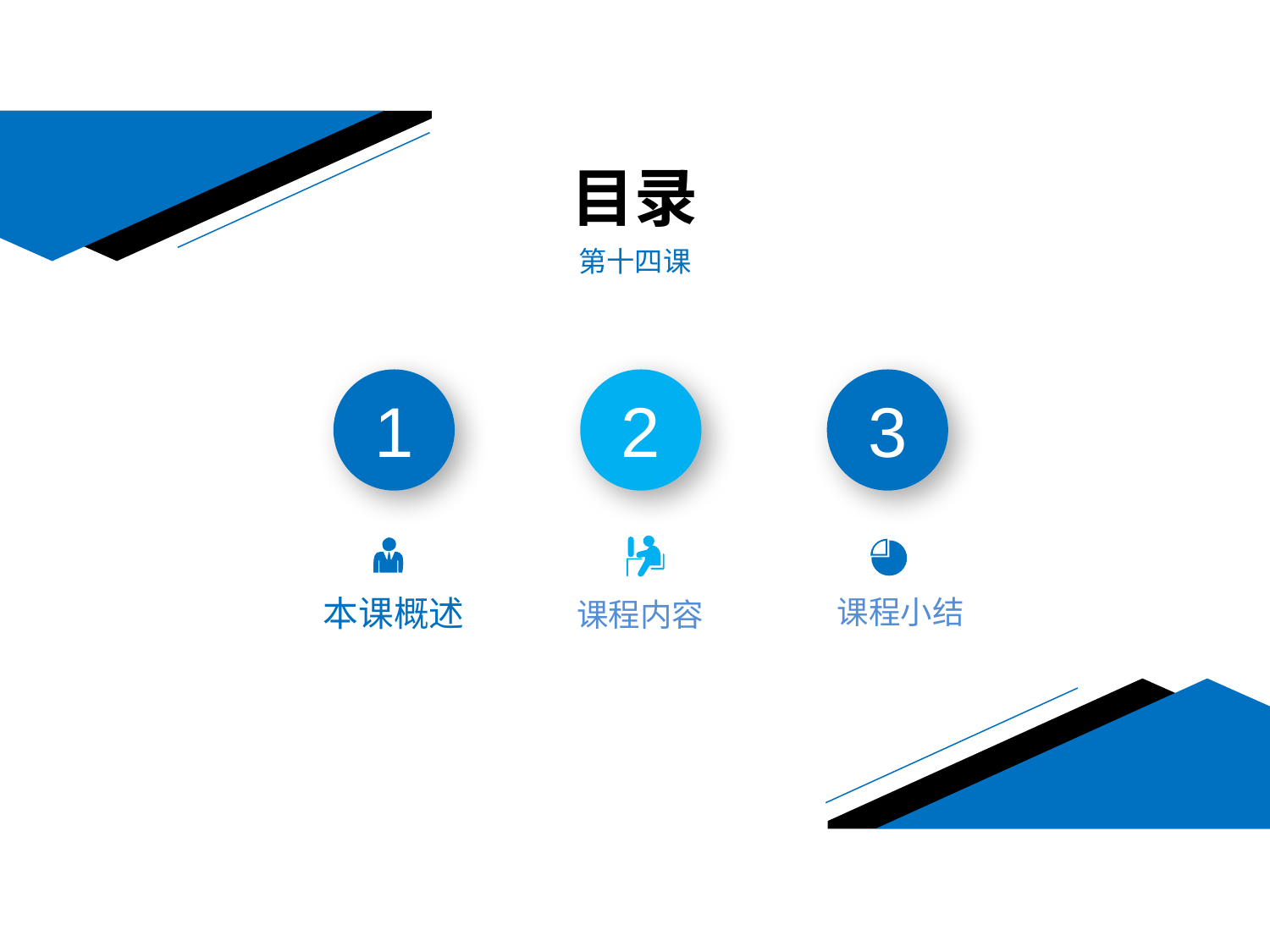

目录
目  录
第十四课

1

2

3

课程内容

   本课概述

课程小结